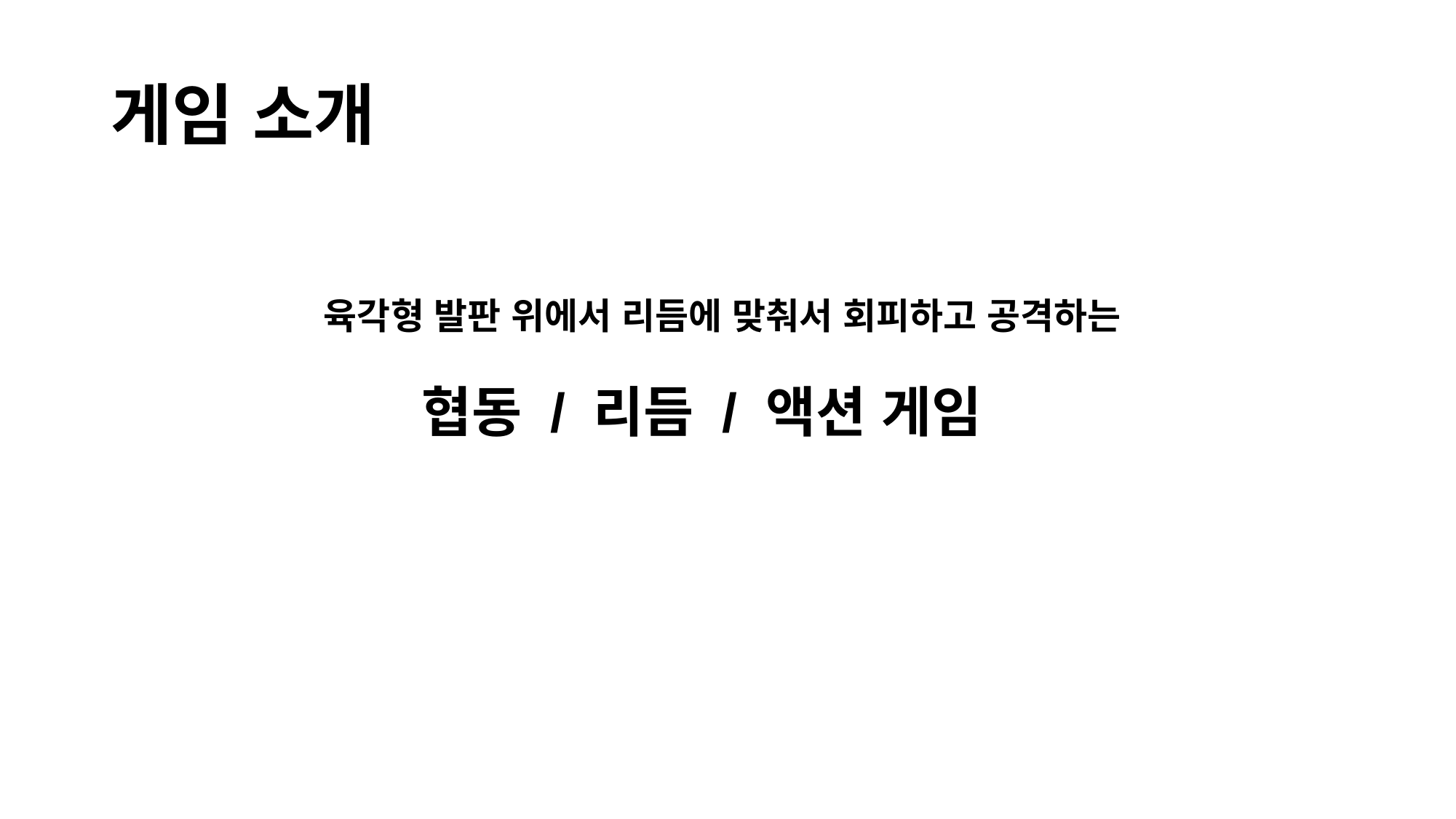

게임 소개
육각형 발판 위에서 리듬에 맞춰서 회피하고 공격하는
협동 / 리듬 / 액션 게임